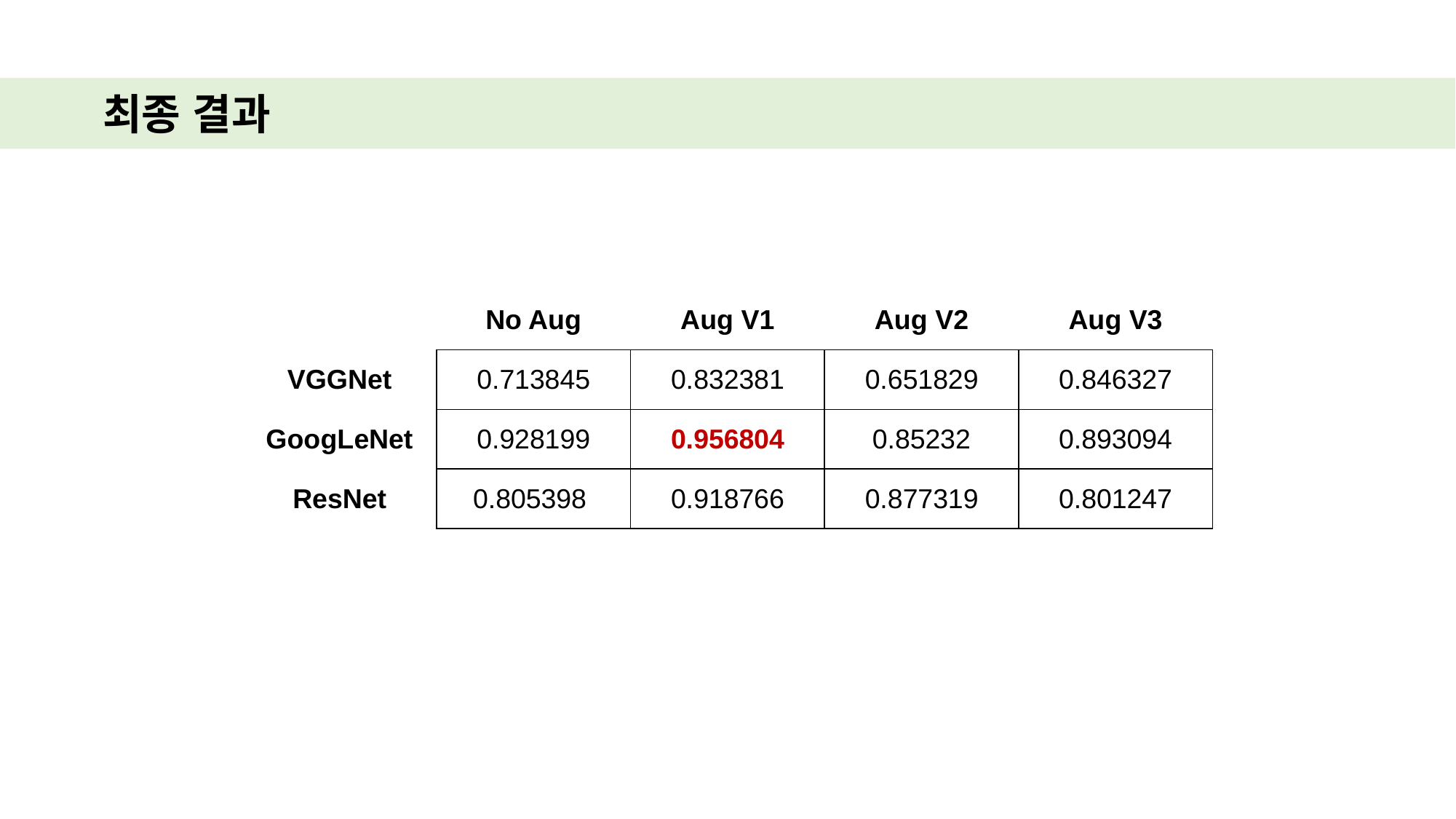

최종 결과
|  | No Aug | Aug V1 | Aug V2 | Aug V3 |
| --- | --- | --- | --- | --- |
| VGGNet | 0.713845 | 0.832381 | 0.651829 | 0.846327 |
| GoogLeNet | 0.928199 | 0.956804 | 0.85232 | 0.893094 |
| ResNet | 0.805398 | 0.918766 | 0.877319 | 0.801247 |